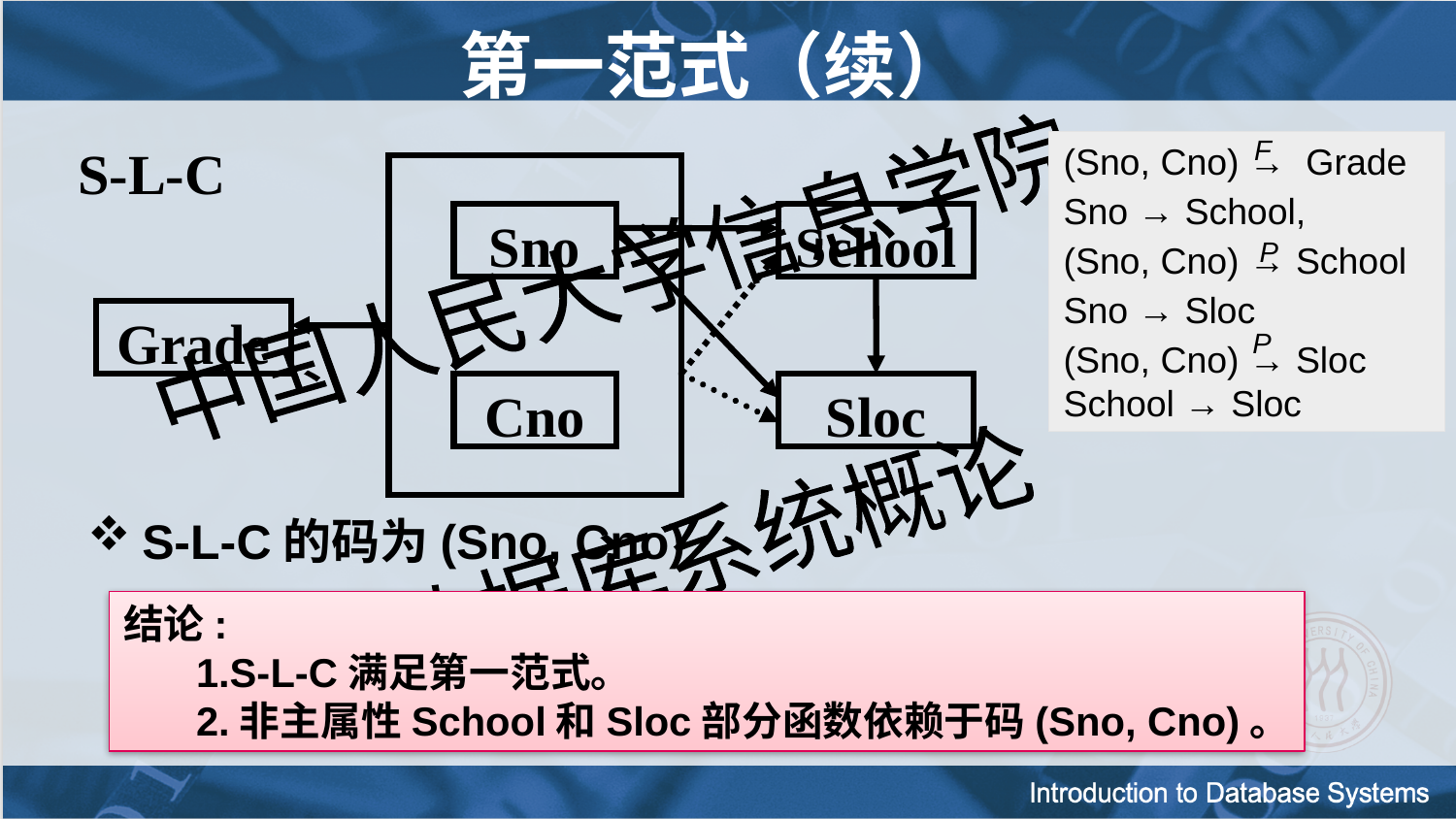

# 第一范式（续）

S-L-C的码为(Sno, Cno)

F
S-L-C

Sno
School

Grade

Cno

Sloc
(Sno, Cno) →  Grade
Sno → School,
(Sno, Cno) → School
Sno → Sloc
(Sno, Cno) → Sloc
School → Sloc
P
P
结论:
1.S-L-C满足第一范式。
2.非主属性School和Sloc部分函数依赖于码(Sno, Cno)。